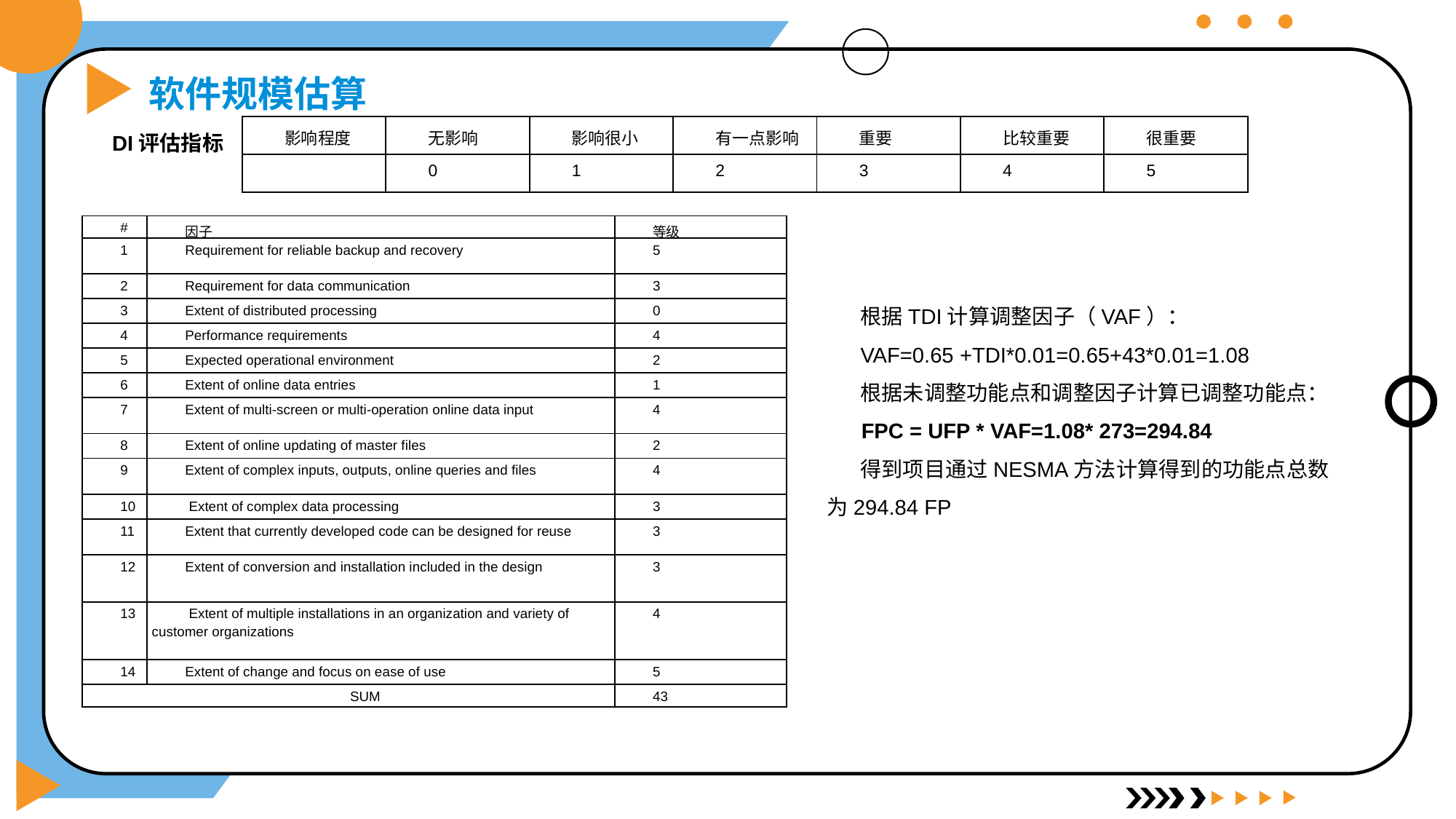

DI评估指标
软件规模估算

| 影响程度 | 无影响 | 影响很小 | 有一点影响 | 重要 | 比较重要 | 很重要 |
| --- | --- | --- | --- | --- | --- | --- |
|  | 0 | 1 | 2 | 3 | 4 | 5 |
DI评估指标
| # | 因子 | 等级 |
| --- | --- | --- |
| 1 | Requirement for reliable backup and recovery | 5 |
| 2 | Requirement for data communication | 3 |
| 3 | Extent of distributed processing | 0 |
| 4 | Performance requirements | 4 |
| 5 | Expected operational environment | 2 |
| 6 | Extent of online data entries | 1 |
| 7 | Extent of multi-screen or multi-operation online data input | 4 |
| 8 | Extent of online updating of master files | 2 |
| 9 | Extent of complex inputs, outputs, online queries and files | 4 |
| 10 | Extent of complex data processing | 3 |
| 11 | Extent that currently developed code can be designed for reuse | 3 |
| 12 | Extent of conversion and installation included in the design | 3 |
| 13 | Extent of multiple installations in an organization and variety of customer organizations | 4 |
| 14 | Extent of change and focus on ease of use | 5 |
| SUM |  | 43 |
根据TDI计算调整因子（VAF）：
VAF=0.65 +TDI*0.01=0.65+43*0.01=1.08
根据未调整功能点和调整因子计算已调整功能点：
FPC = UFP * VAF=1.08* 273=294.84
得到项目通过NESMA方法计算得到的功能点总数为294.84 FP